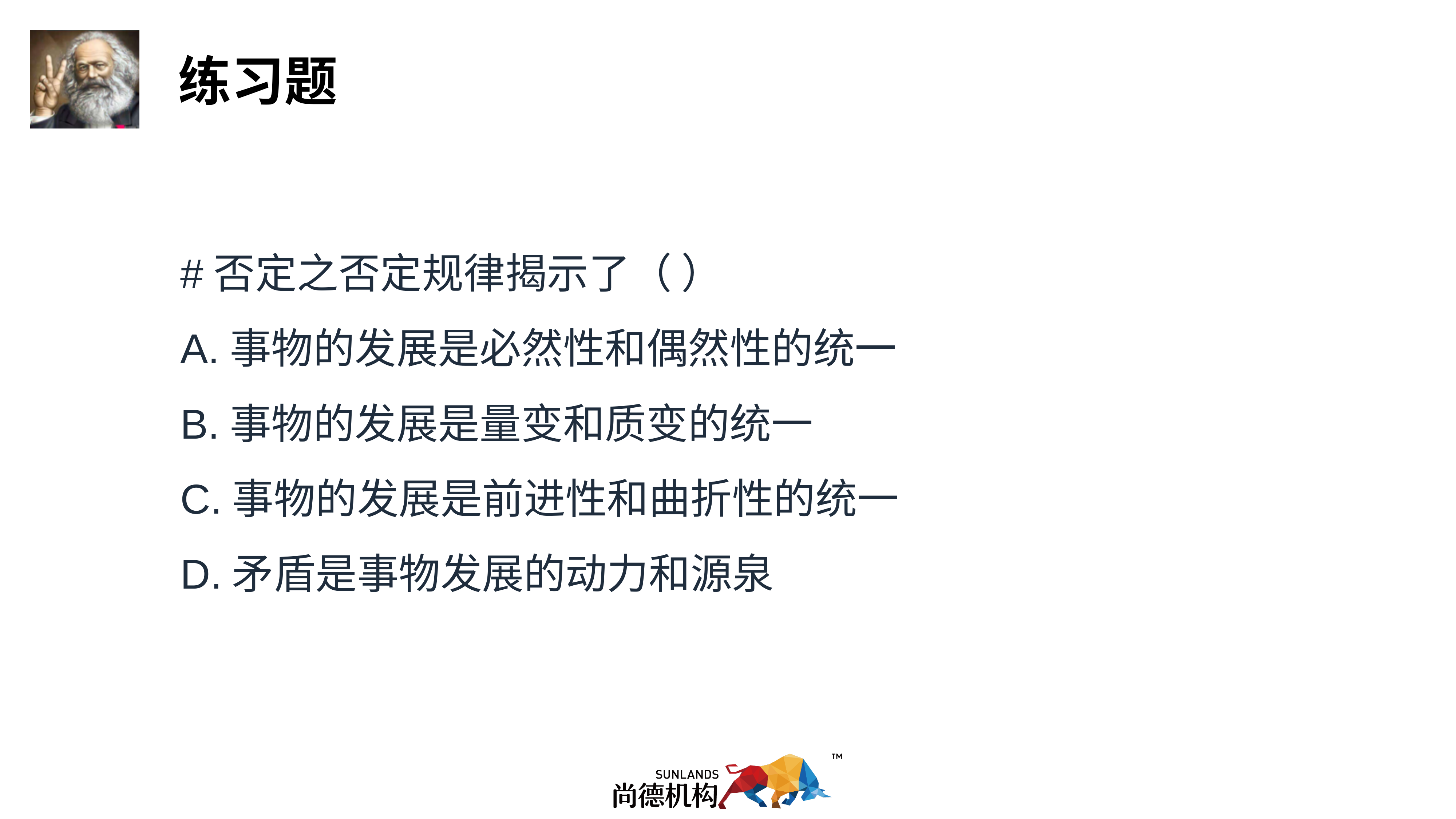

#否定之否定规律揭示了（ ）
A.事物的发展是必然性和偶然性的统一
B.事物的发展是量变和质变的统一
C.事物的发展是前进性和曲折性的统一
D.矛盾是事物发展的动力和源泉